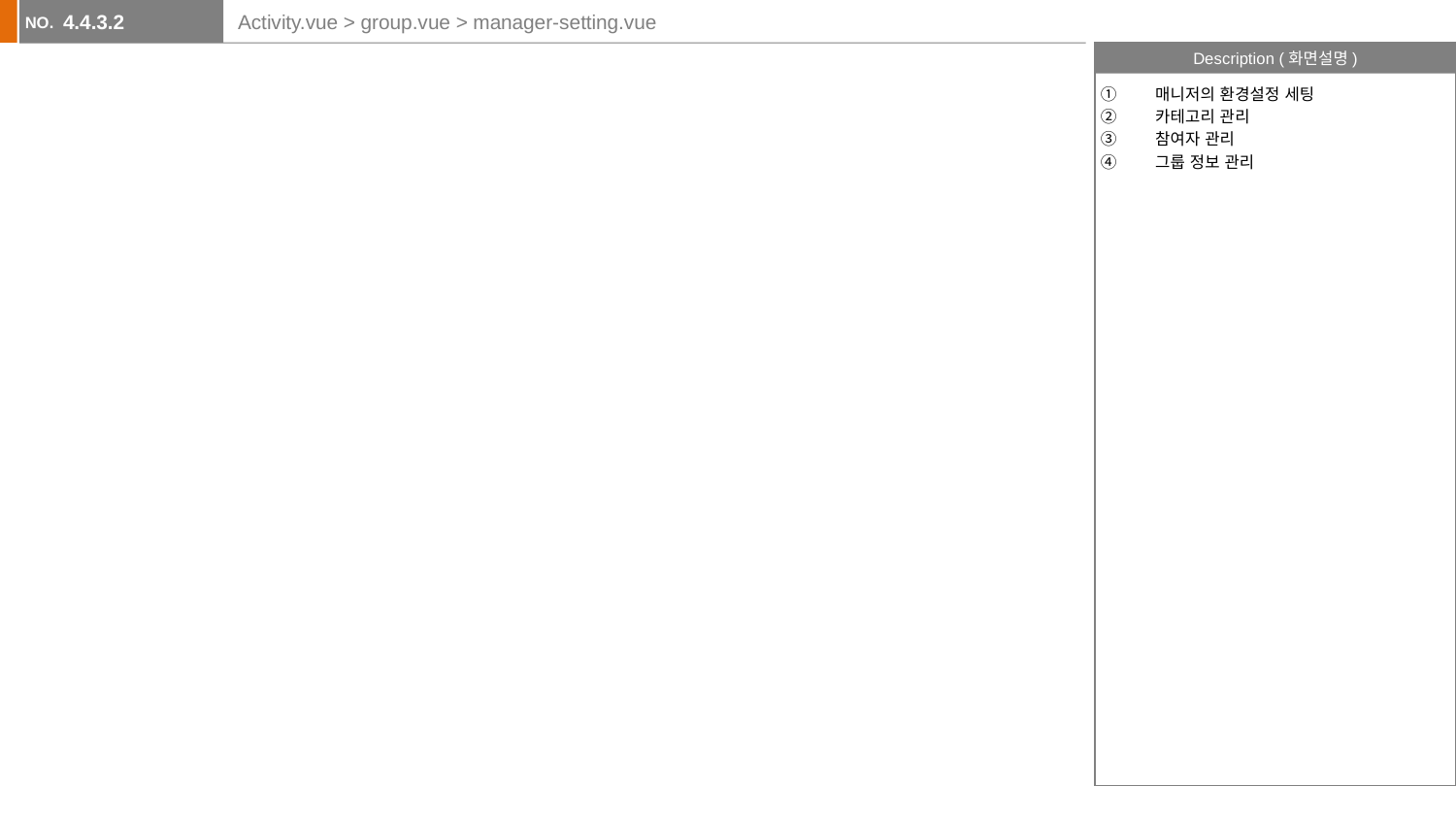

4.4.3.2

# Activity.vue > group.vue > manager-setting.vue
매니저의 환경설정 세팅
카테고리 관리
참여자 관리
그룹 정보 관리